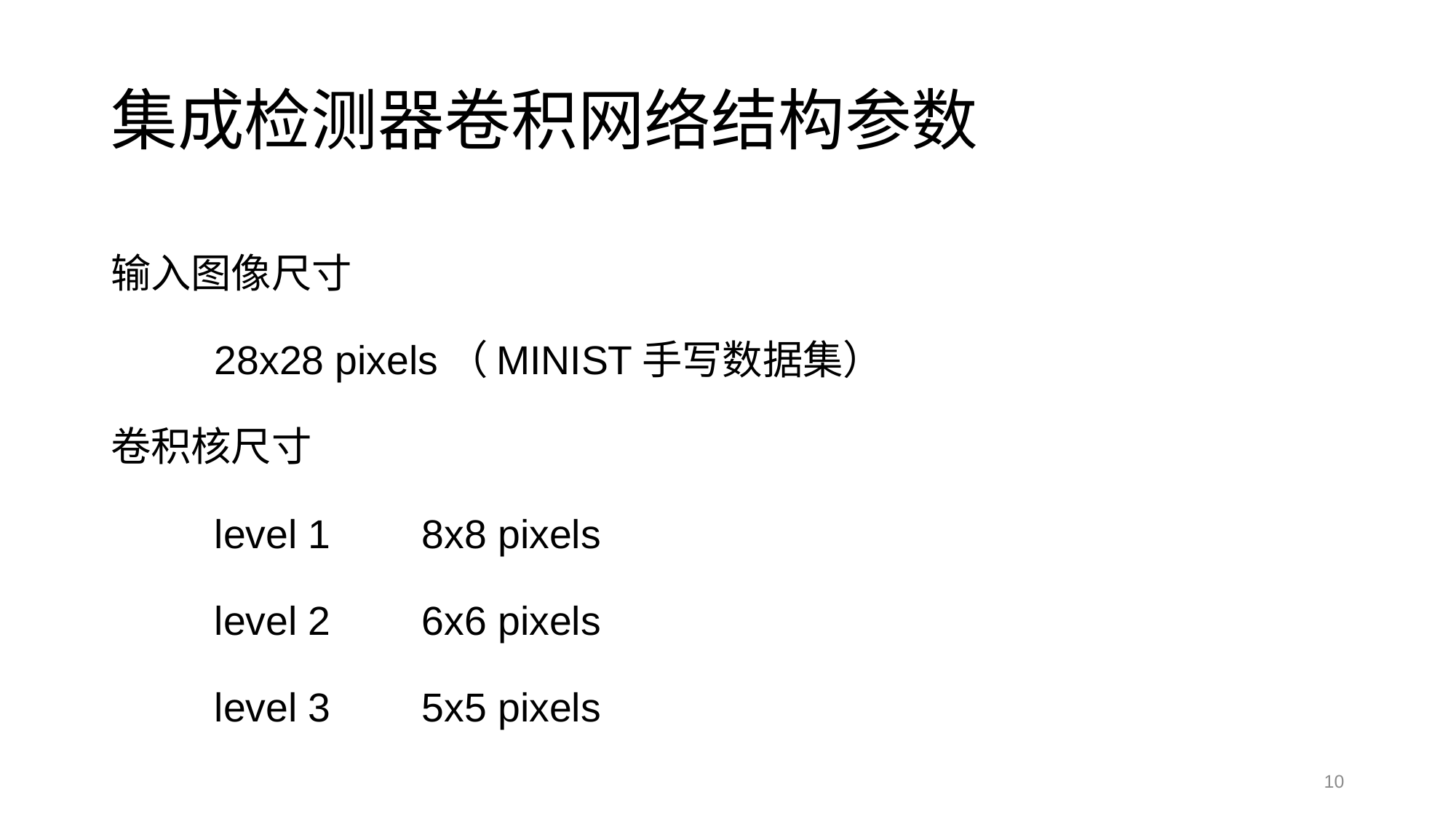

# 集成检测器卷积网络结构参数
输入图像尺寸
	28x28 pixels（MINIST手写数据集）
卷积核尺寸
	level 1	8x8 pixels
	level 2	6x6 pixels
	level 3	5x5 pixels
10